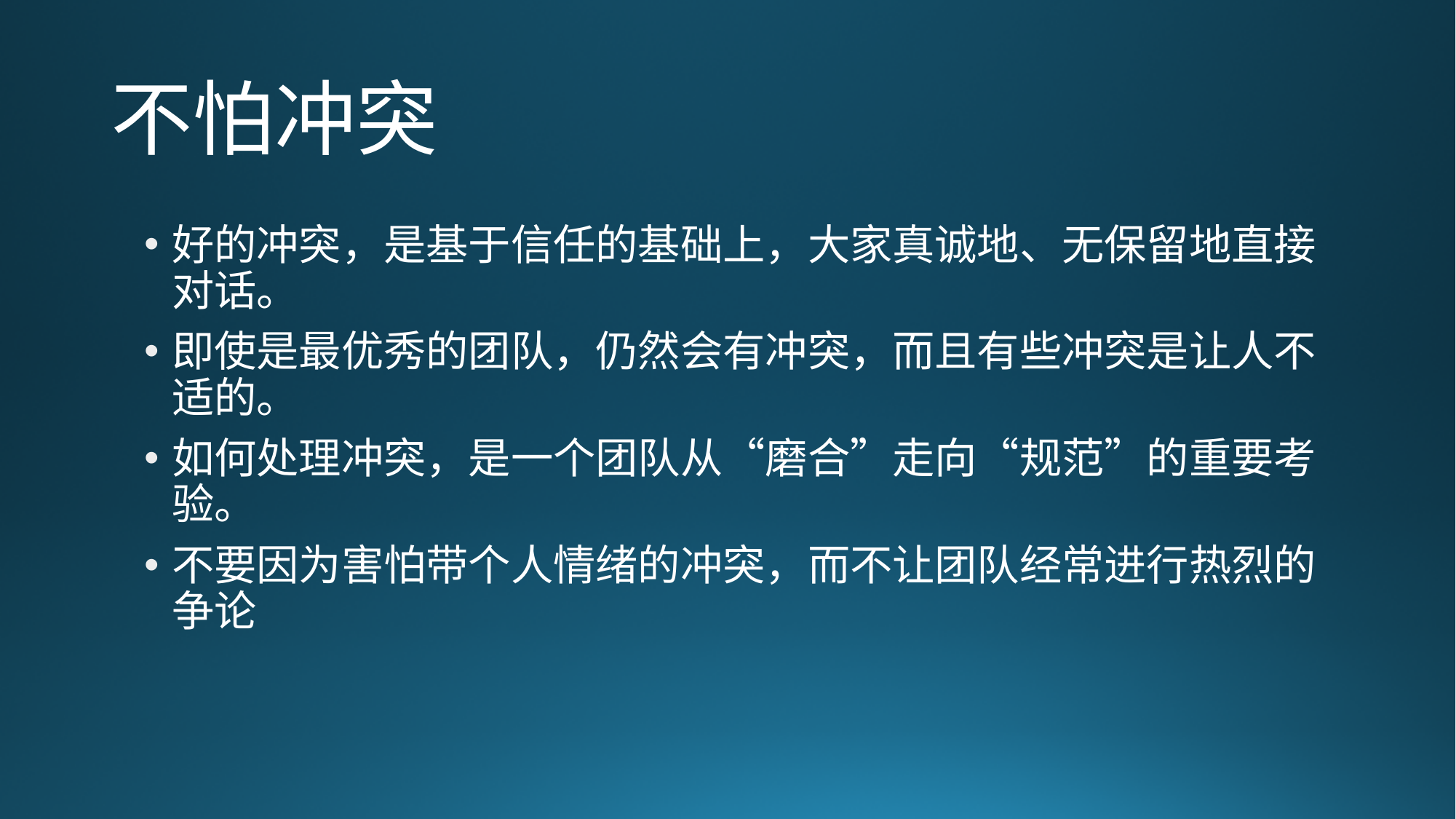

# 不怕冲突
好的冲突，是基于信任的基础上，大家真诚地、无保留地直接对话。
即使是最优秀的团队，仍然会有冲突，而且有些冲突是让人不适的。
如何处理冲突，是一个团队从“磨合”走向“规范”的重要考验。
不要因为害怕带个人情绪的冲突，而不让团队经常进行热烈的争论